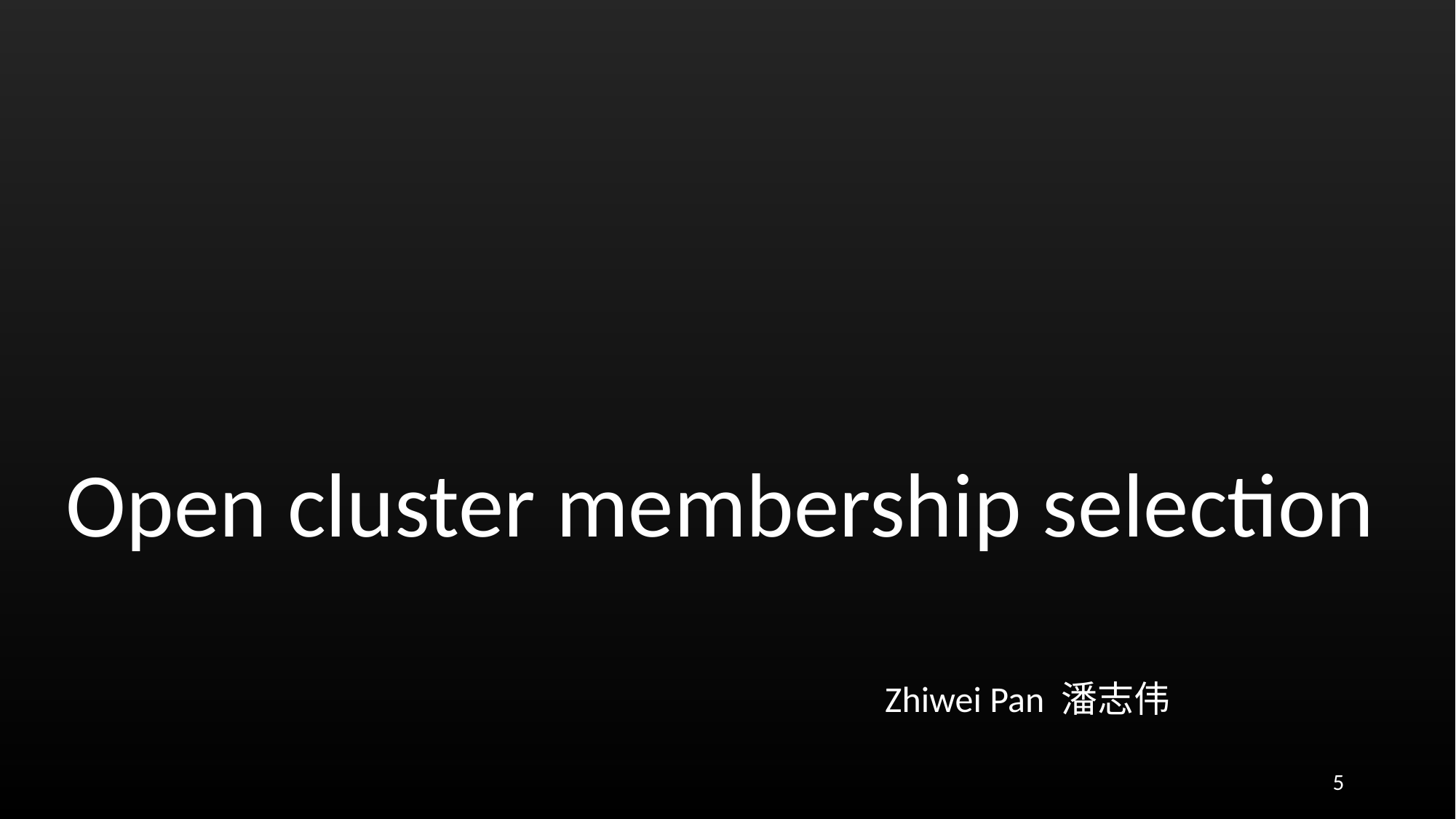

# Open cluster membership selection
Zhiwei Pan 潘志伟
5